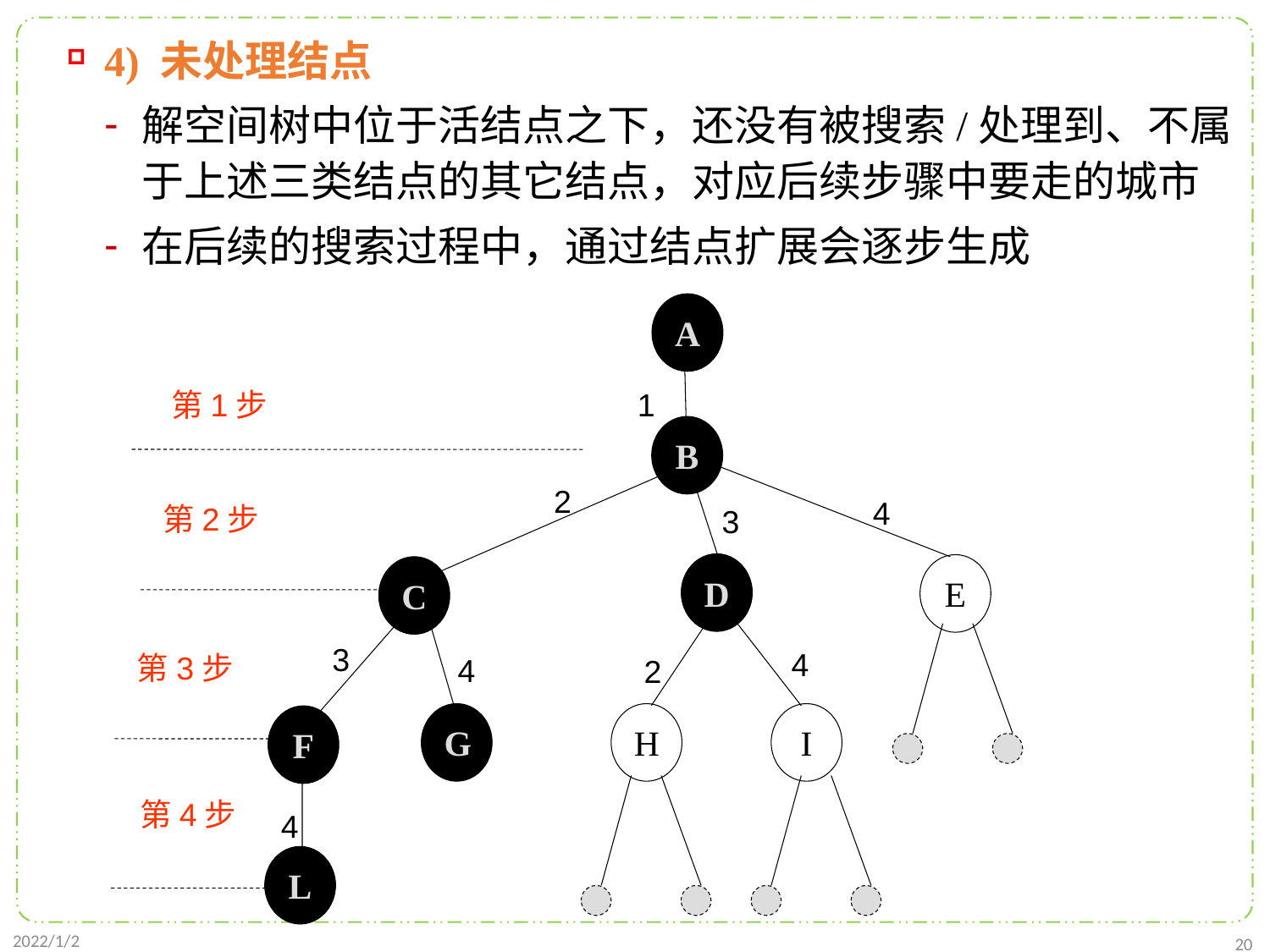

4) 未处理结点
解空间树中位于活结点之下，还没有被搜索/处理到、不属于上述三类结点的其它结点，对应后续步骤中要走的城市
在后续的搜索过程中，通过结点扩展会逐步生成

A

1
第1步
B

2

4
第2步
3
D
E
C

3
4
第3步
4
2
G
H
I
F

第4步
4
L

2022/1/2
20